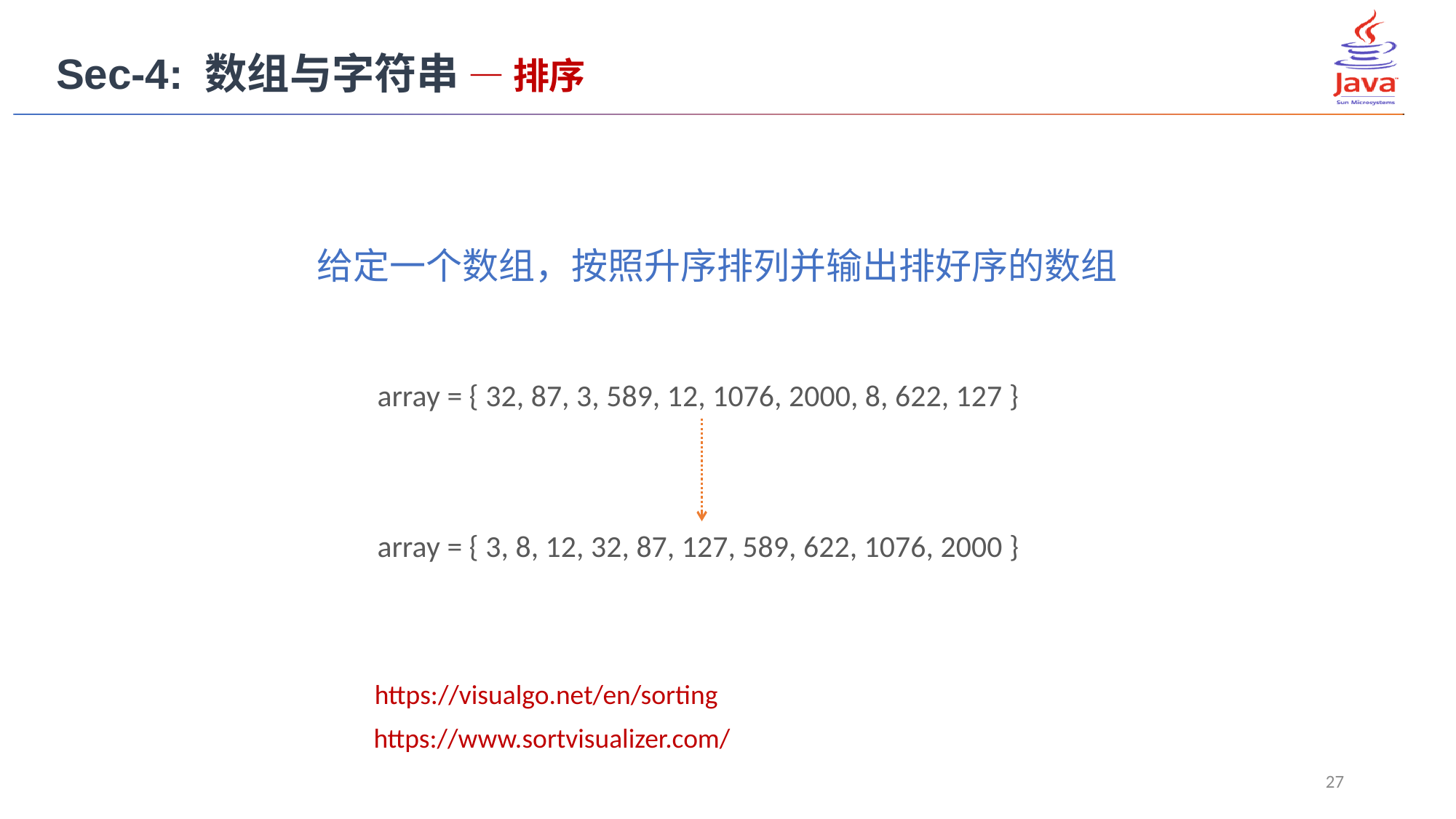

Sec-4: 数组与字符串 — 排序
给定一个数组，按照升序排列并输出排好序的数组
array = { 32, 87, 3, 589, 12, 1076, 2000, 8, 622, 127 }
array = { 3, 8, 12, 32, 87, 127, 589, 622, 1076, 2000 }
https://visualgo.net/en/sorting
https://www.sortvisualizer.com/
27